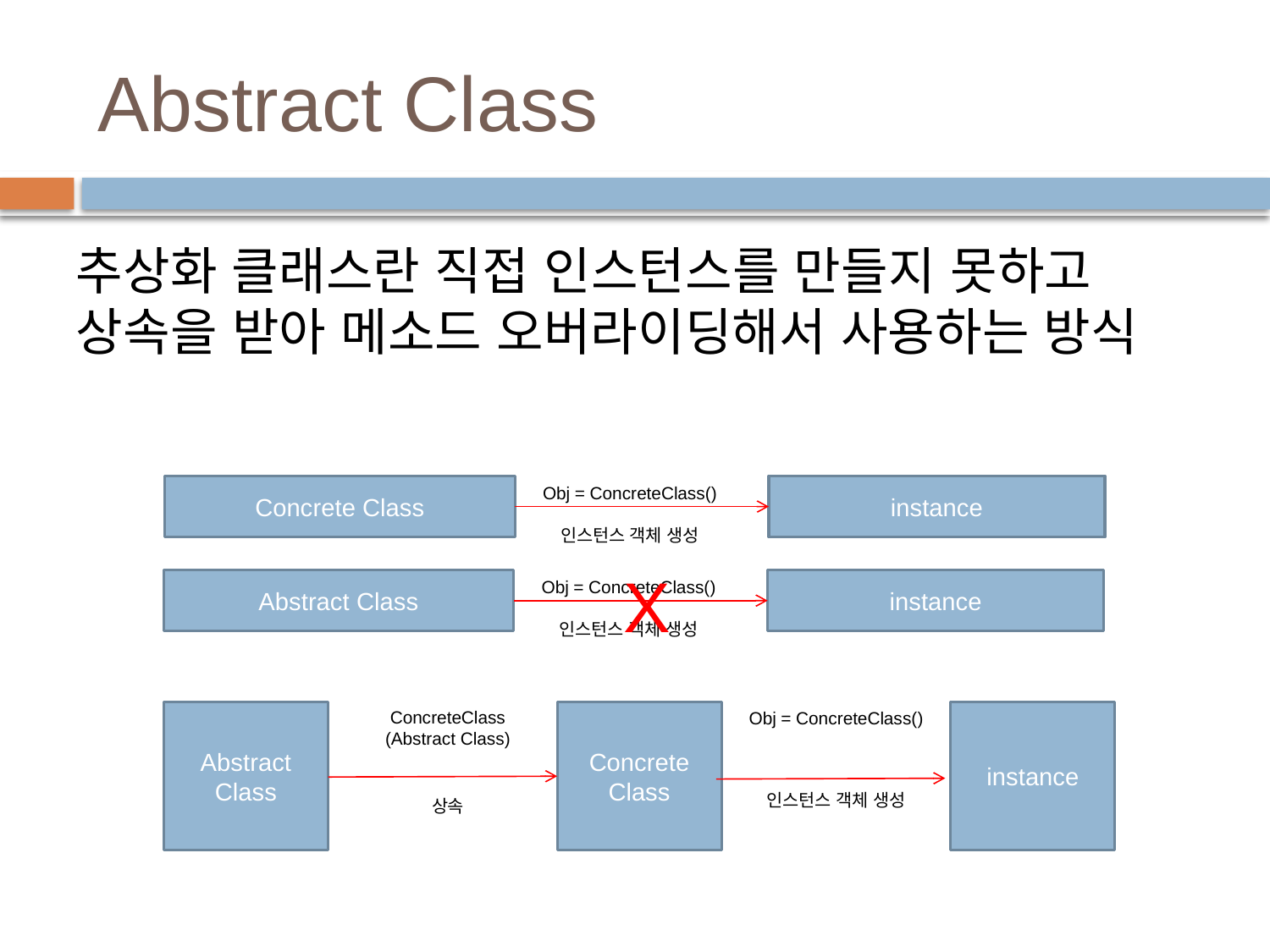

# Abstract Class
추상화 클래스란 직접 인스턴스를 만들지 못하고 상속을 받아 메소드 오버라이딩해서 사용하는 방식
Obj = ConcreteClass()
Concrete Class
instance
인스턴스 객체 생성
X
Obj = ConcreteClass()
Abstract Class
instance
인스턴스 객체 생성
ConcreteClass
(Abstract Class)
Obj = ConcreteClass()
Abstract Class
Concrete Class
instance
인스턴스 객체 생성
상속